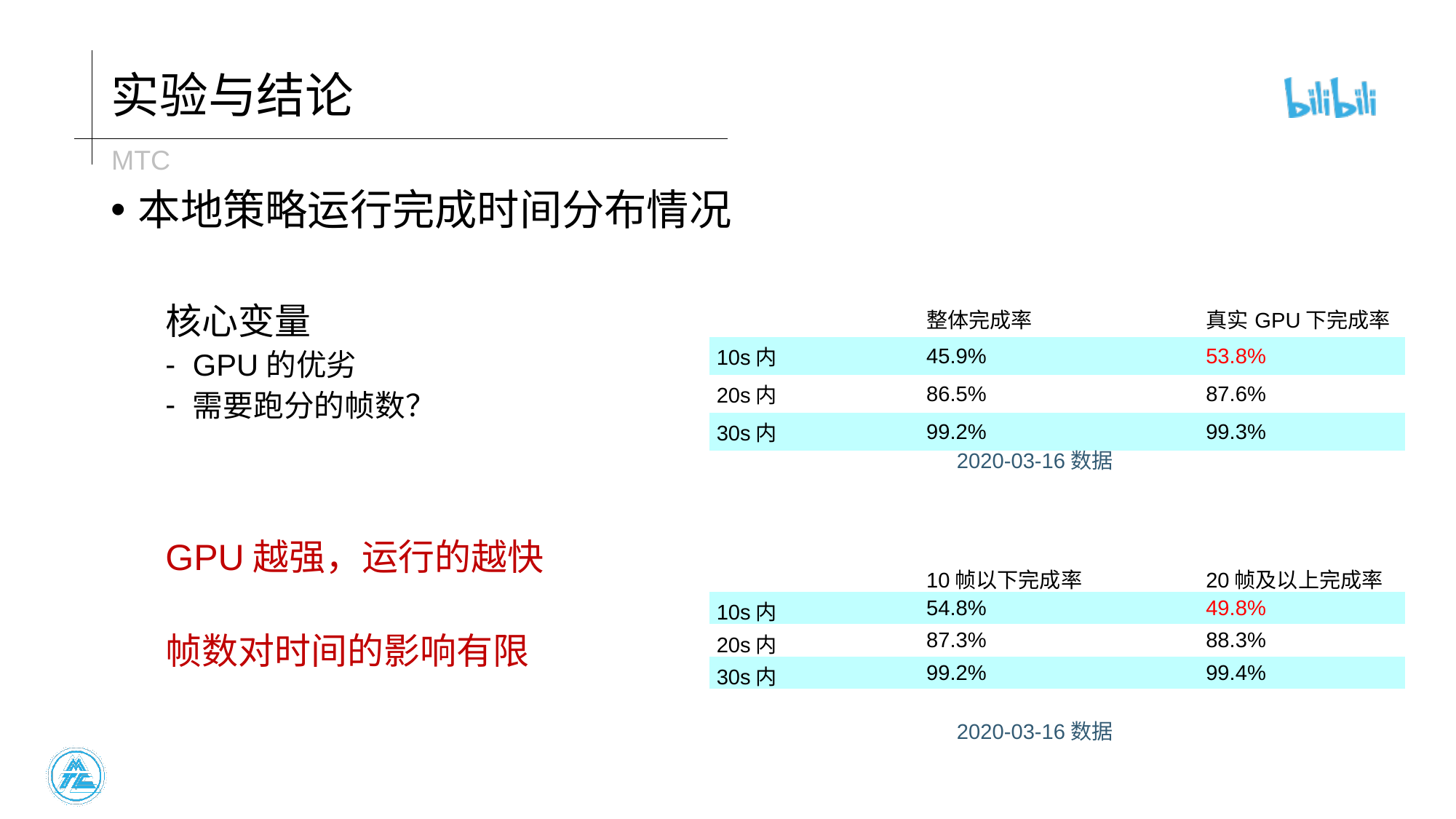

# 实验与结论
本地策略运行完成时间分布情况

核心变量
GPU的优劣
需要跑分的帧数？

GPU越强，运行的越快

帧数对时间的影响有限

|  | 整体完成率 | 真实GPU下完成率 |
| --- | --- | --- |
| 10s内 | 45.9% | 53.8% |
| 20s内 | 86.5% | 87.6% |
| 30s内 | 99.2% | 99.3% |
2020-03-16数据
|  | 10帧以下完成率 | 20帧及以上完成率 |
| --- | --- | --- |
| 10s内 | 54.8% | 49.8% |
| 20s内 | 87.3% | 88.3% |
| 30s内 | 99.2% | 99.4% |
2020-03-16数据